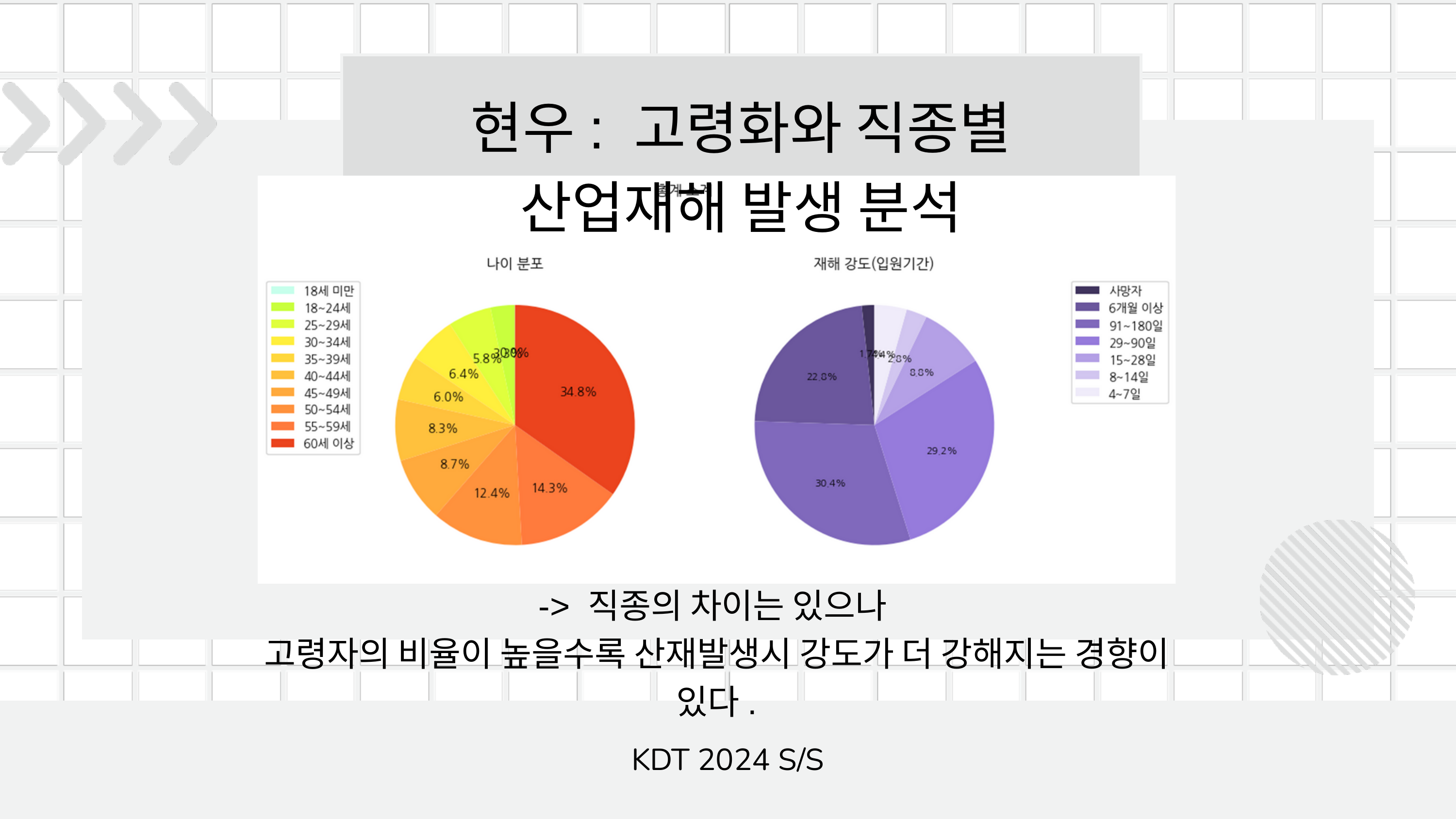

현우: 고령화와 직종별 산업재해 발생 분석

-> 직종의 차이는 있으나
고령자의 비율이 높을수록 산재발생시 강도가 더 강해지는 경향이 있다.

KDT 2024 S/S